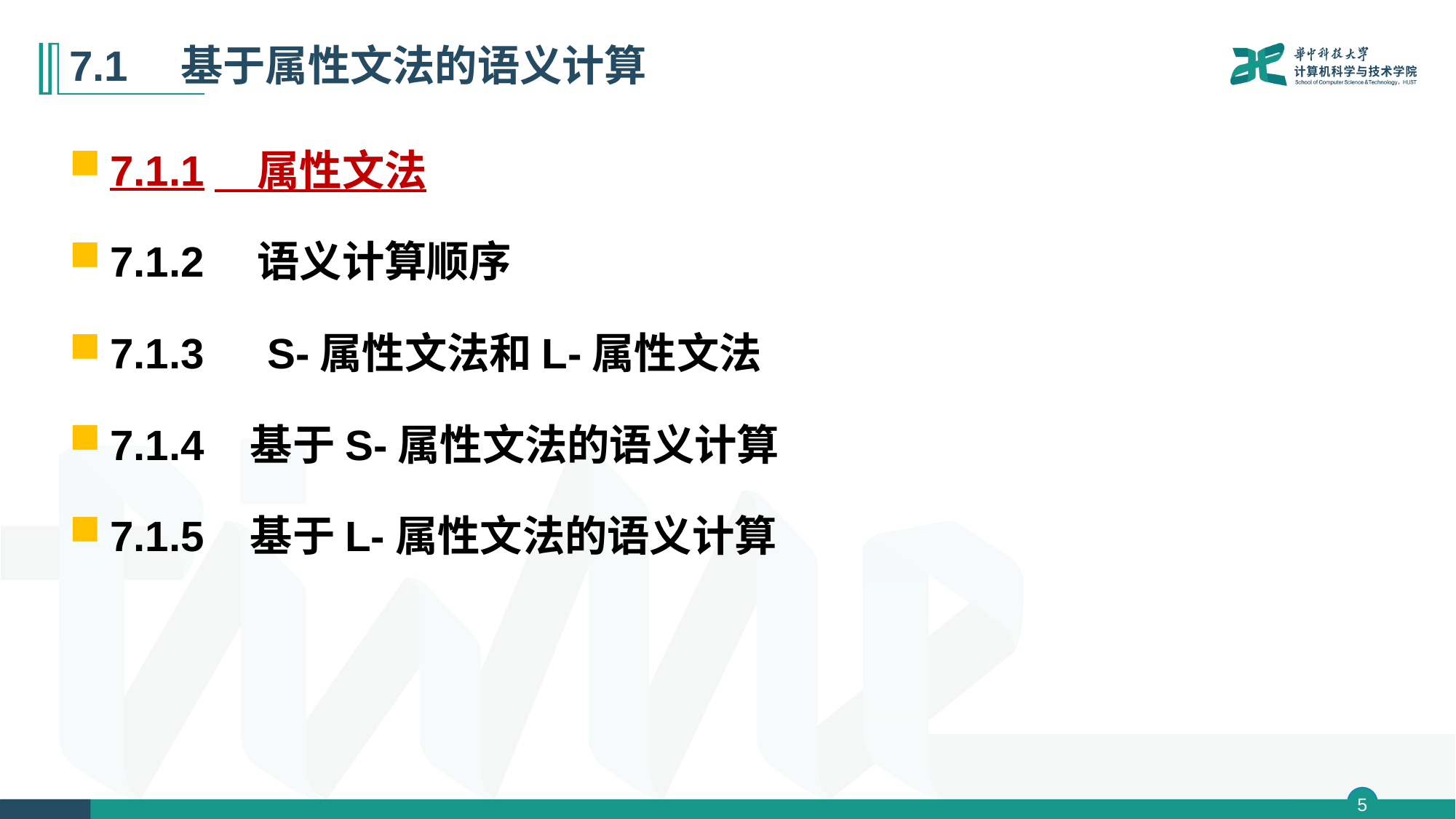

# 7.1　基于属性文法的语义计算
7.1.1　属性文法
7.1.2　语义计算顺序
7.1.3　S-属性文法和L-属性文法
7.1.4   基于S-属性文法的语义计算
7.1.5   基于L-属性文法的语义计算